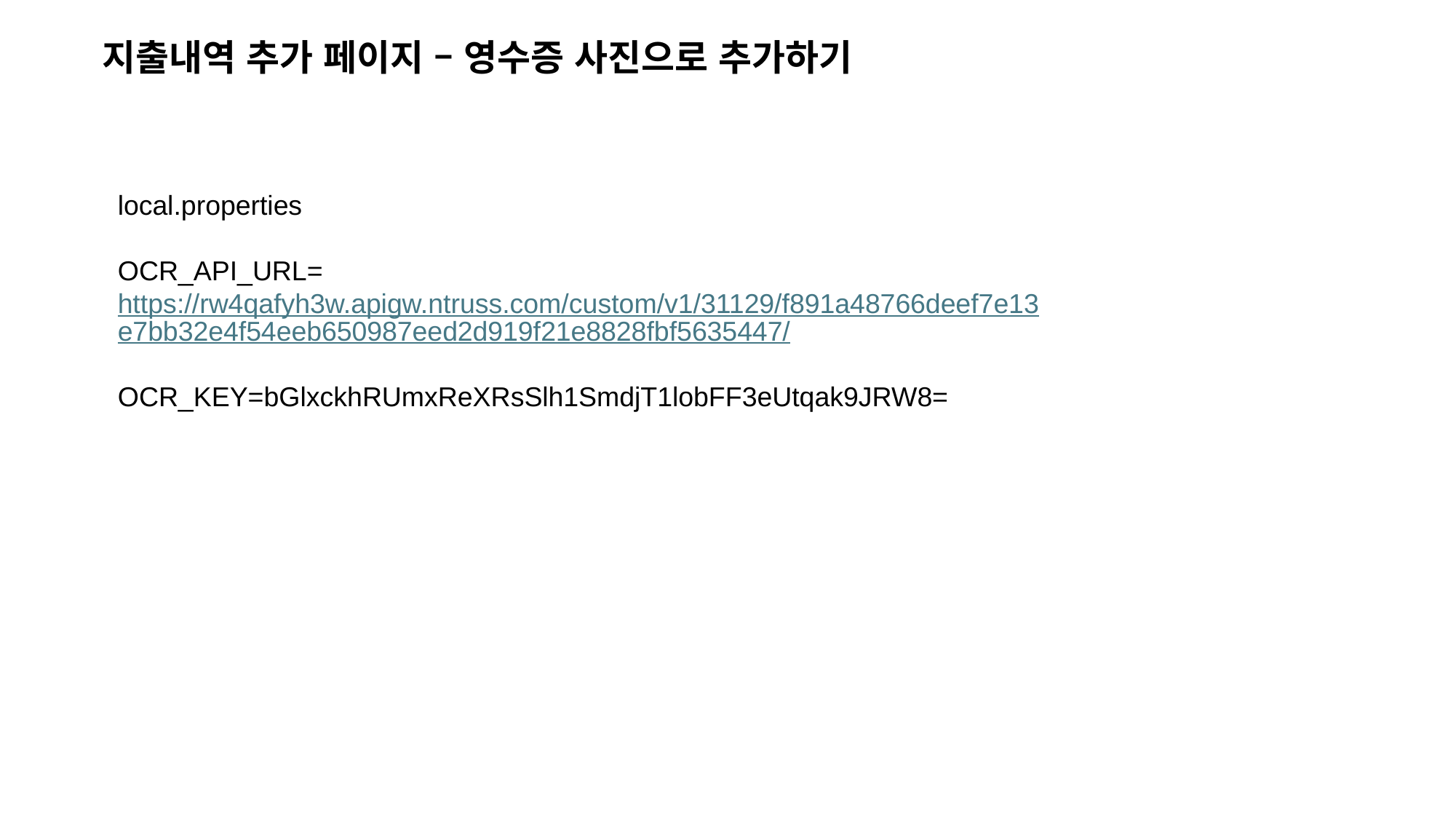

# 지출내역 추가 페이지 – 영수증 사진으로 추가하기
local.properties

OCR_API_URL=https://rw4qafyh3w.apigw.ntruss.com/custom/v1/31129/f891a48766deef7e13e7bb32e4f54eeb650987eed2d919f21e8828fbf5635447/

OCR_KEY=bGlxckhRUmxReXRsSlh1SmdjT1lobFF3eUtqak9JRW8=